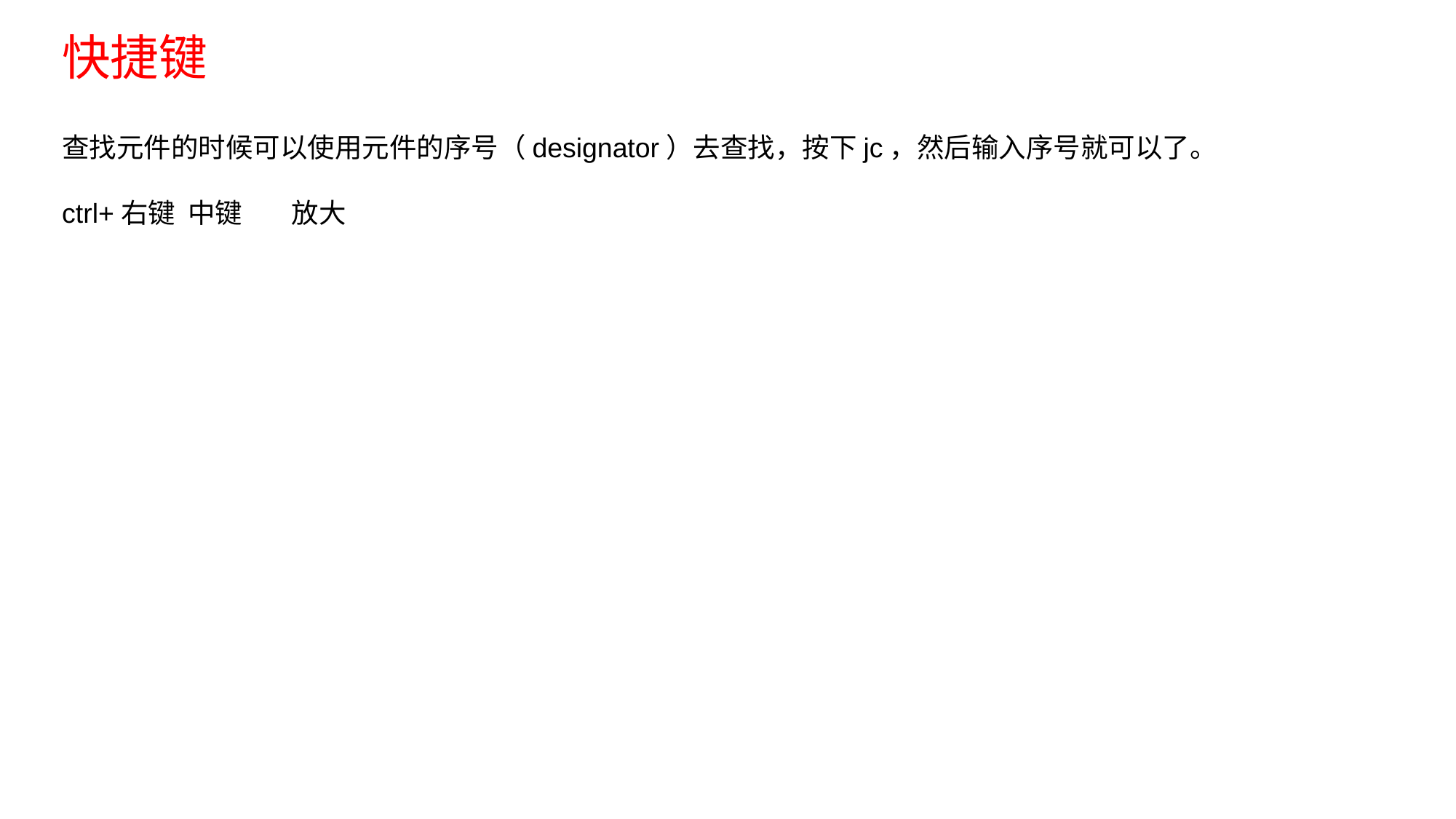

快捷键
查找元件的时候可以使用元件的序号（designator）去查找，按下jc，然后输入序号就可以了。

ctrl+右键  中键        放大